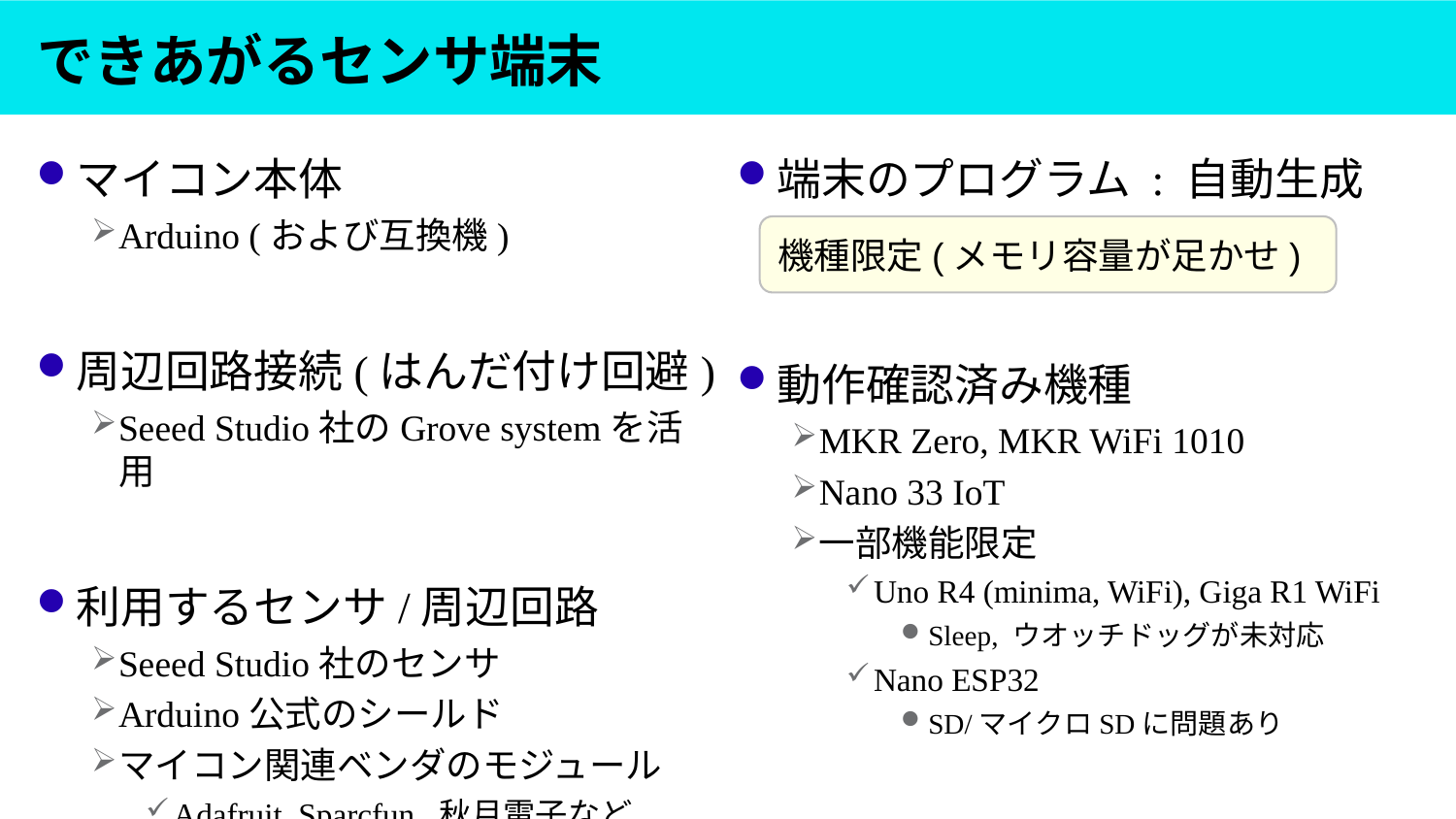

# できあがるセンサ端末
マイコン本体
Arduino (および互換機)

周辺回路接続(はんだ付け回避)
Seeed Studio社のGrove systemを活用

利用するセンサ/周辺回路
Seeed Studio社のセンサ
Arduino公式のシールド
マイコン関連ベンダのモジュール
Adafruit, Sparcfun, 秋月電子など
端末のプログラム : 自動生成

動作確認済み機種
MKR Zero, MKR WiFi 1010
Nano 33 IoT
一部機能限定
Uno R4 (minima, WiFi), Giga R1 WiFi
Sleep, ウオッチドッグが未対応
Nano ESP32
SD/マイクロSDに問題あり
機種限定(メモリ容量が足かせ)